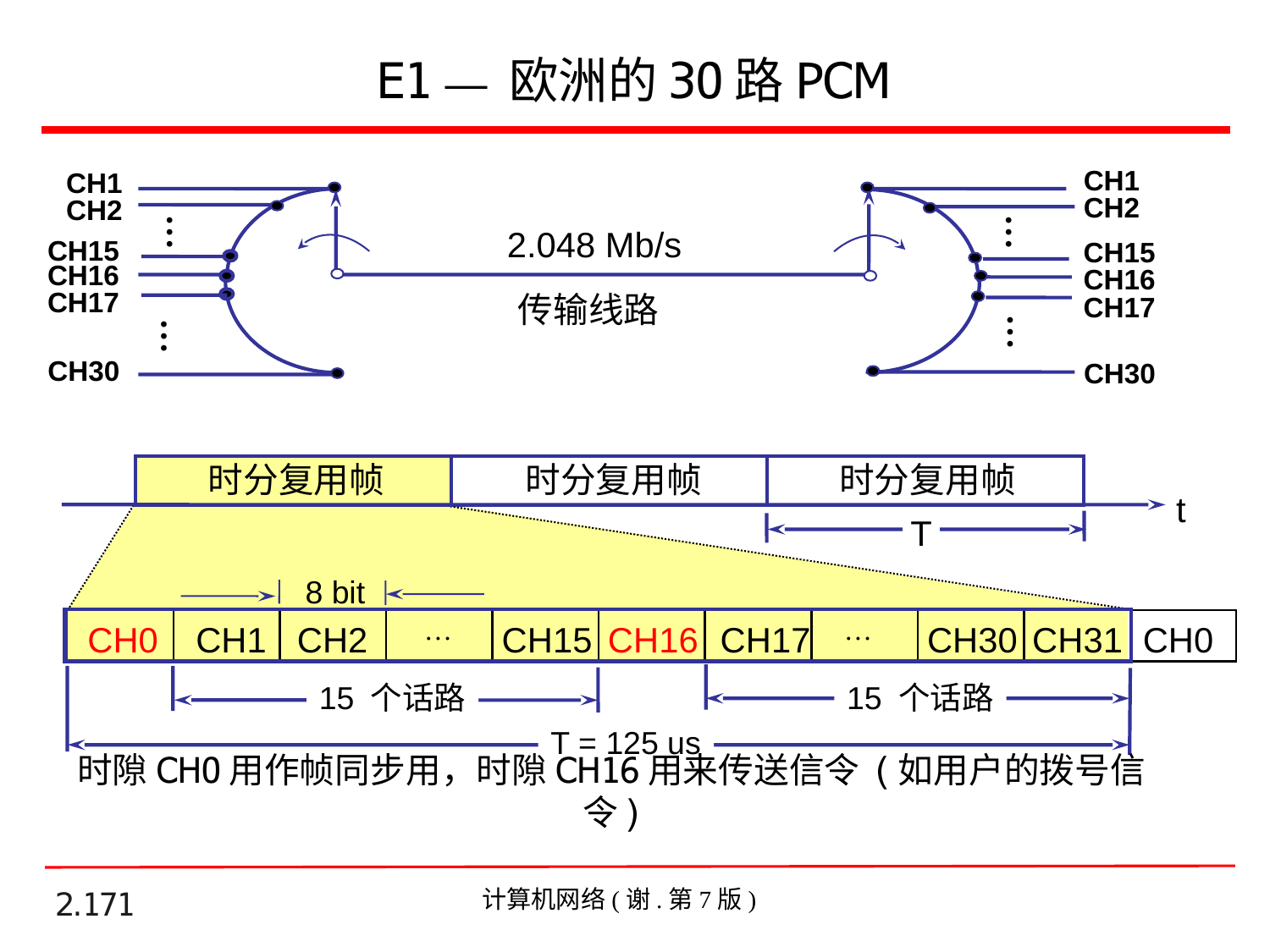

# E1 — 欧洲的30路PCM
CH1
CH1

CH2
CH2

…
…

2.048 Mb/s

CH15
CH15

CH16

CH16

CH17
传输线路
CH17

…
…
CH30
CH30

时分复用帧
时分复用帧
时分复用帧

t

T

8 bit

…
…

 CH15
 CH16
 CH17
 CH30
CH31
 CH0
 CH1
 CH2
CH0

15 个话路
15 个话路

T = 125 us

时隙CH0用作帧同步用，时隙CH16用来传送信令 (如用户的拨号信令)